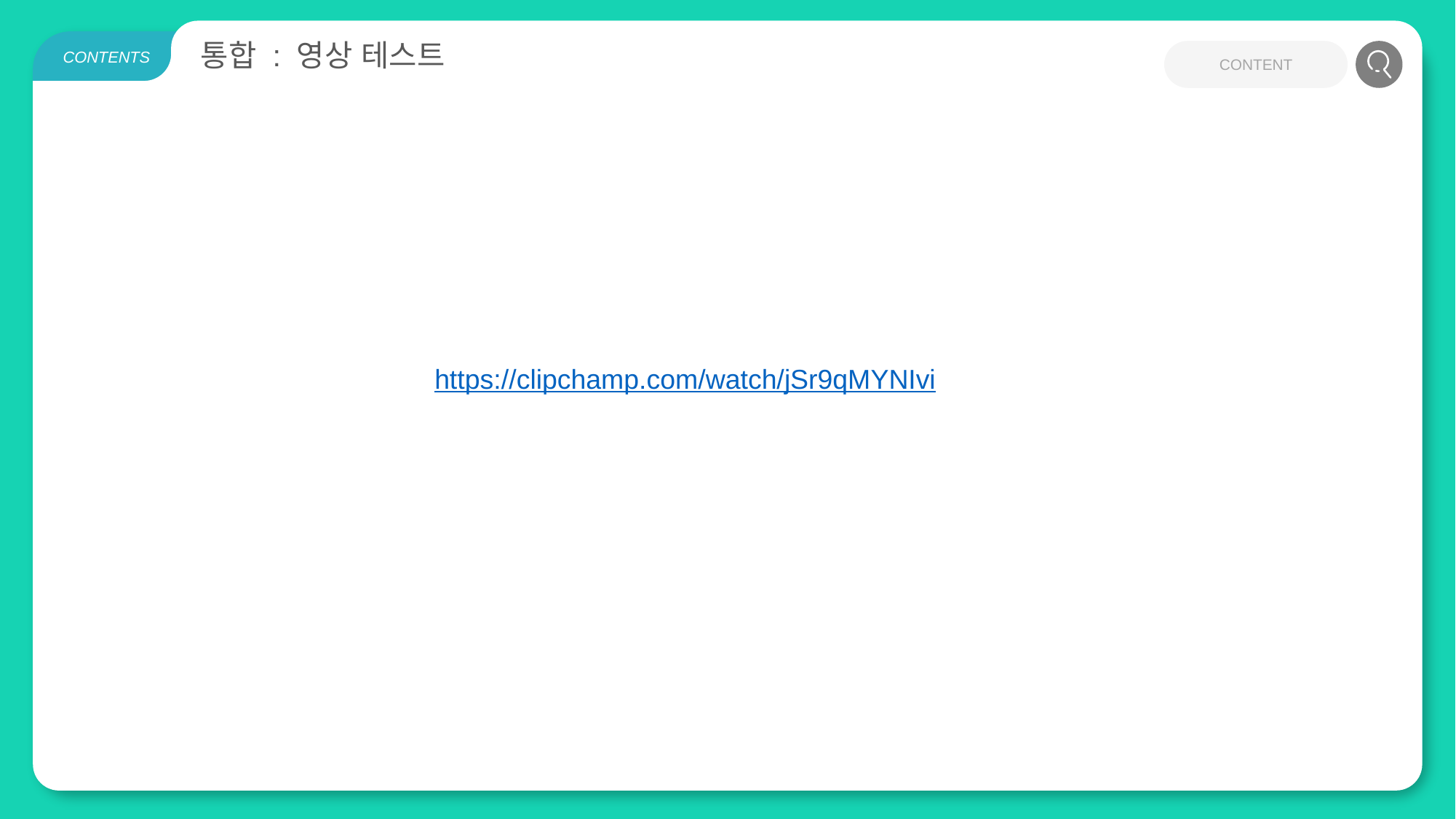

통합 : 영상 테스트

CONTENT

CONTENTS

https://clipchamp.com/watch/jSr9qMYNIvi